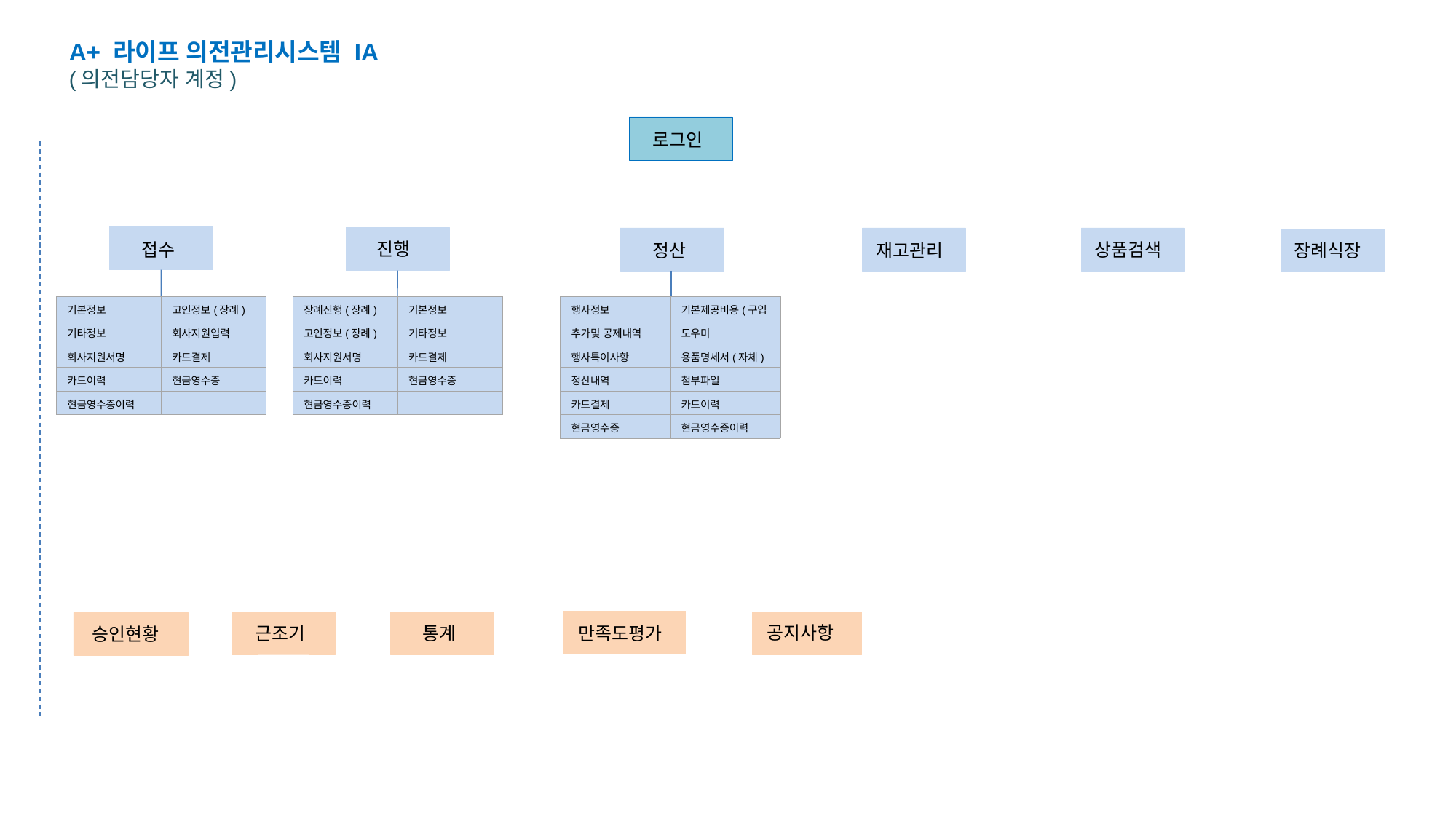

A+ 라이프 의전관리시스템 IA
(의전담당자 계정)

로그인

접수

진행

정산

재고관리

상품검색

장례식장
| 기본정보 | 고인정보(장례) |
| --- | --- |
| 기타정보 | 회사지원입력 |
| 회사지원서명 | 카드결제 |
| 카드이력 | 현금영수증 |
| 현금영수증이력 |  |
| 장례진행(장례) | 기본정보 |
| --- | --- |
| 고인정보(장례) | 기타정보 |
| 회사지원서명 | 카드결제 |
| 카드이력 | 현금영수증 |
| 현금영수증이력 |  |
| 행사정보 | 기본제공비용(구입 |
| --- | --- |
| 추가및 공제내역 | 도우미 |
| 행사특이사항 | 용품명세서(자체) |
| 정산내역 | 첨부파일 |
| 카드결제 | 카드이력 |
| 현금영수증 | 현금영수증이력 |

만족도평가

근조기

공지사항

통계

승인현황